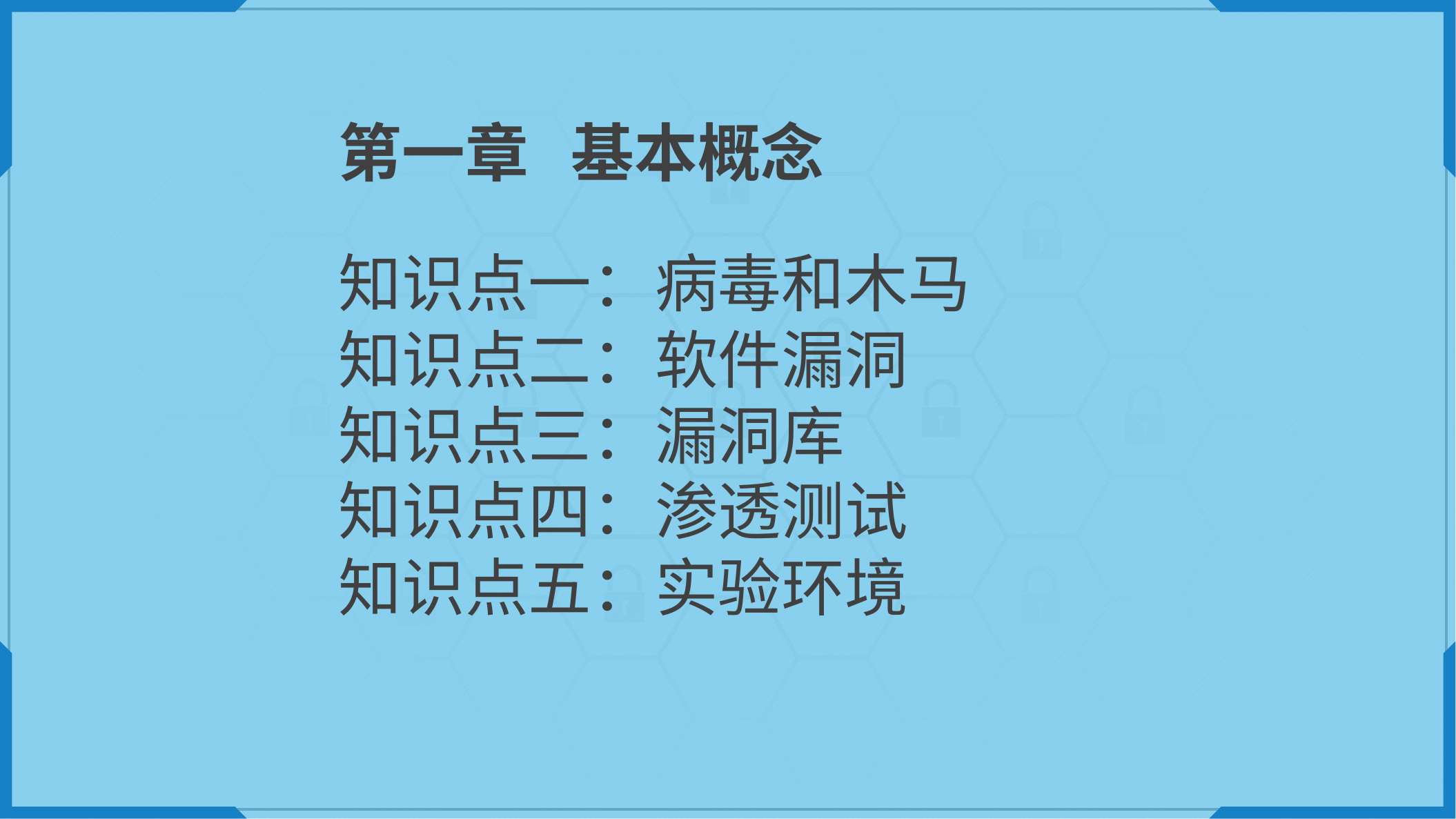

第一章   基本概念

知识点一：病毒和木马
知识点二：软件漏洞
知识点三：漏洞库
知识点四：渗透测试
知识点五：实验环境